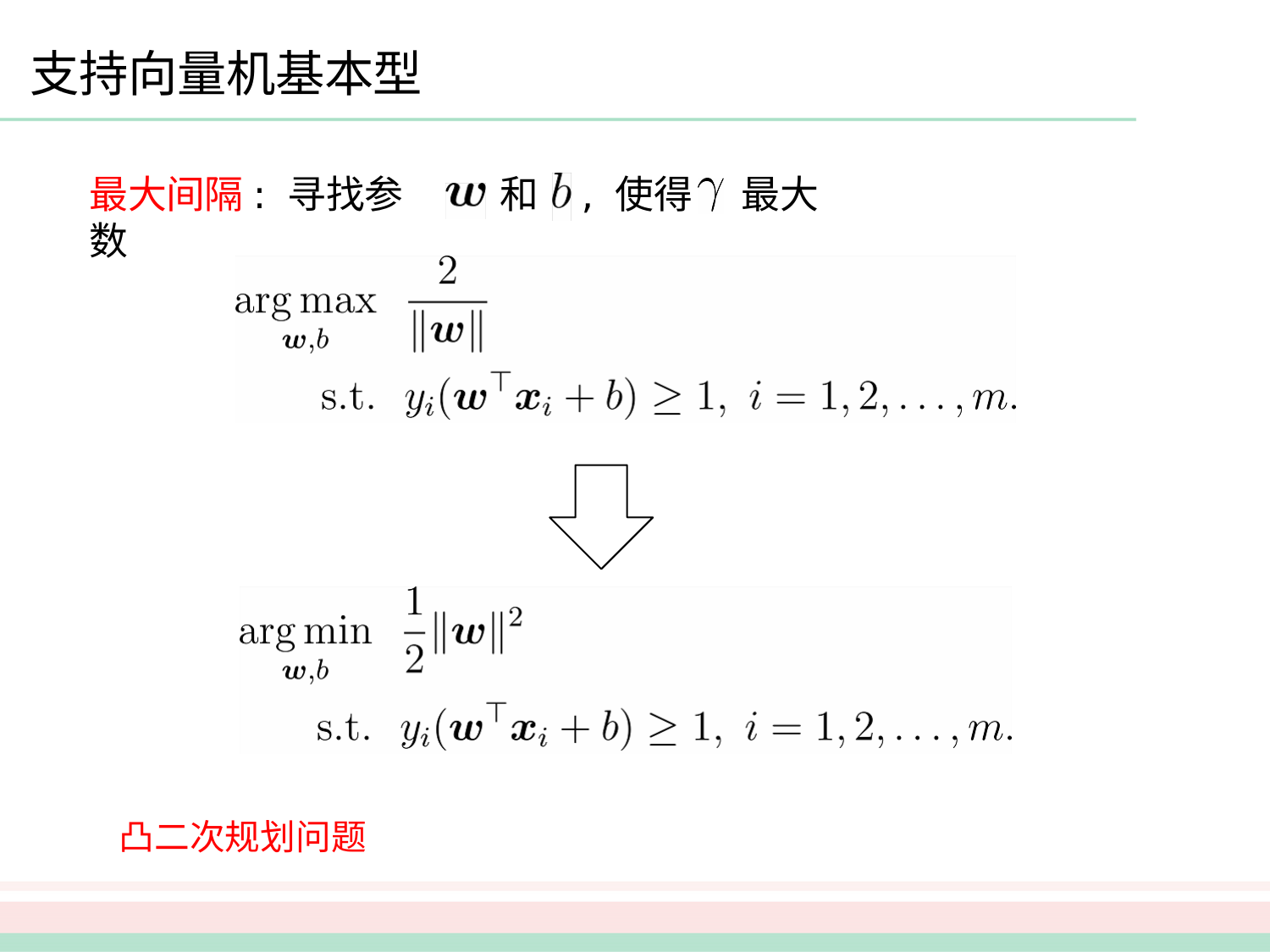

# 支持向量机基本型

最大间隔: 寻找参数
和	, 使得	最大

凸二次规划问题